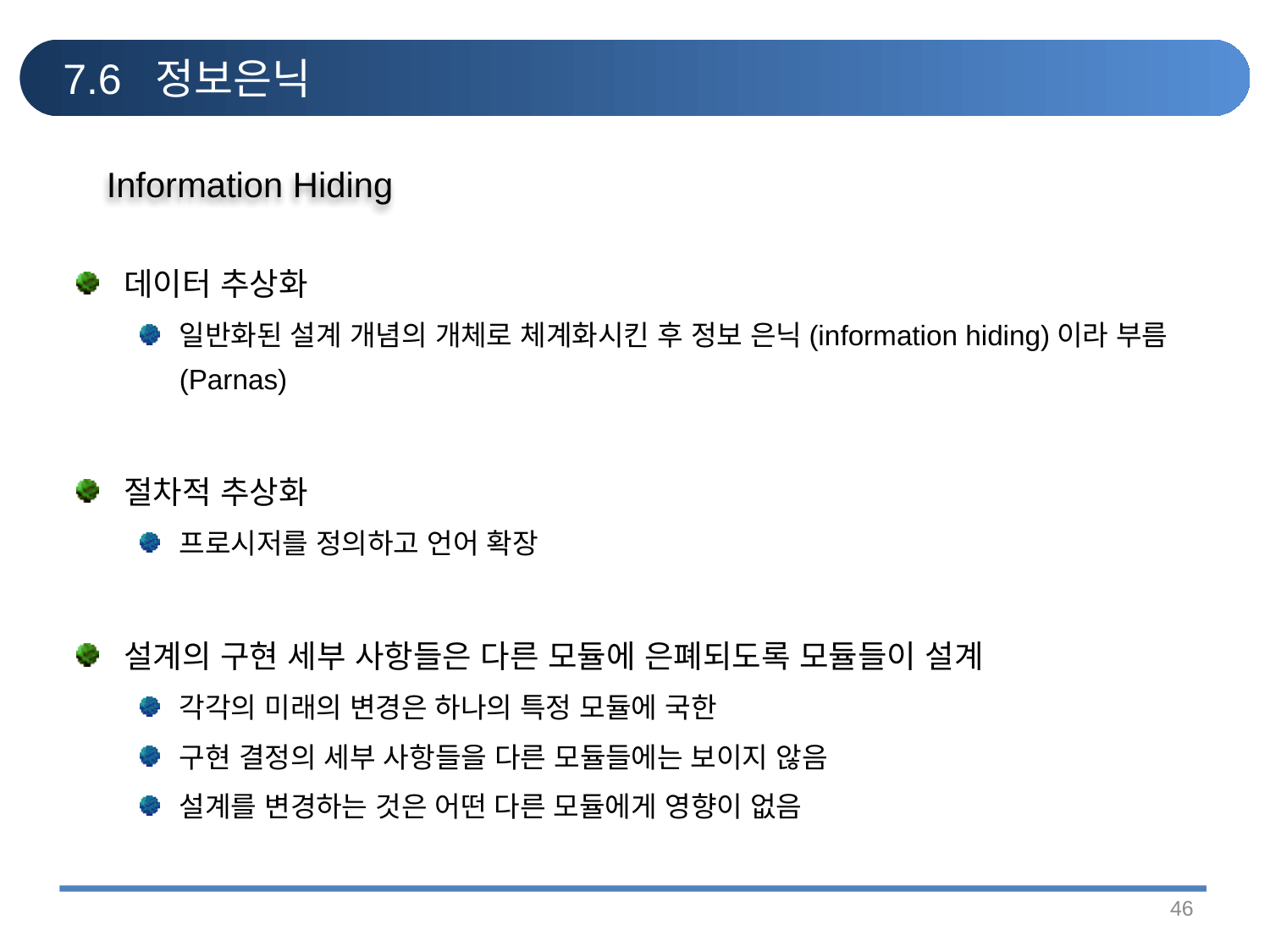

# 7.6  정보은닉
Information Hiding
데이터 추상화
일반화된 설계 개념의 개체로 체계화시킨 후 정보 은닉(information hiding)이라 부름(Parnas)

절차적 추상화
프로시저를 정의하고 언어 확장

설계의 구현 세부 사항들은 다른 모듈에 은폐되도록 모듈들이 설계
각각의 미래의 변경은 하나의 특정 모듈에 국한
구현 결정의 세부 사항들을 다른 모듈들에는 보이지 않음
설계를 변경하는 것은 어떤 다른 모듈에게 영향이 없음
46